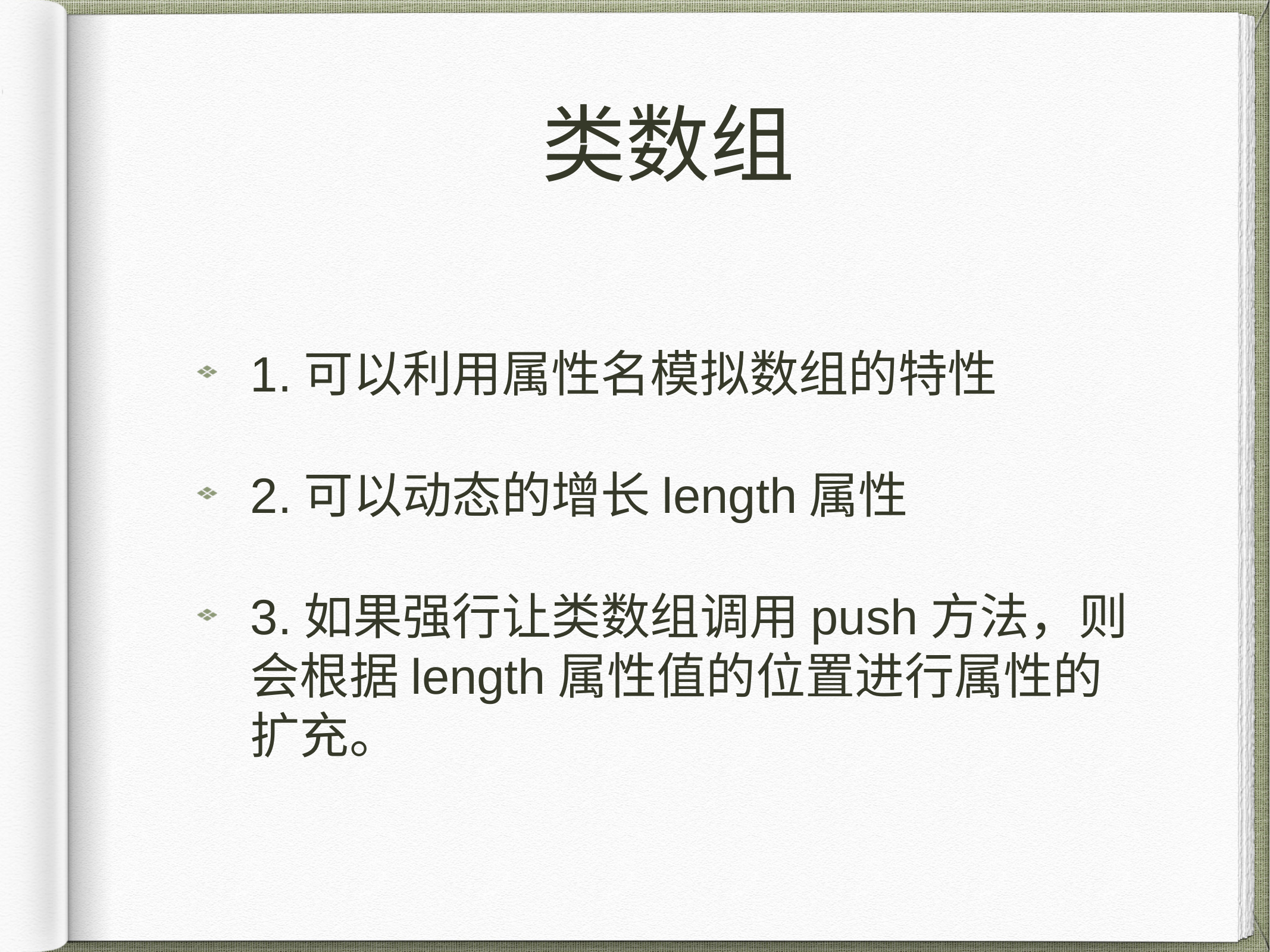

# 类数组
1.可以利用属性名模拟数组的特性
2.可以动态的增长length属性
3.如果强行让类数组调用push方法，则会根据length属性值的位置进行属性的扩充。